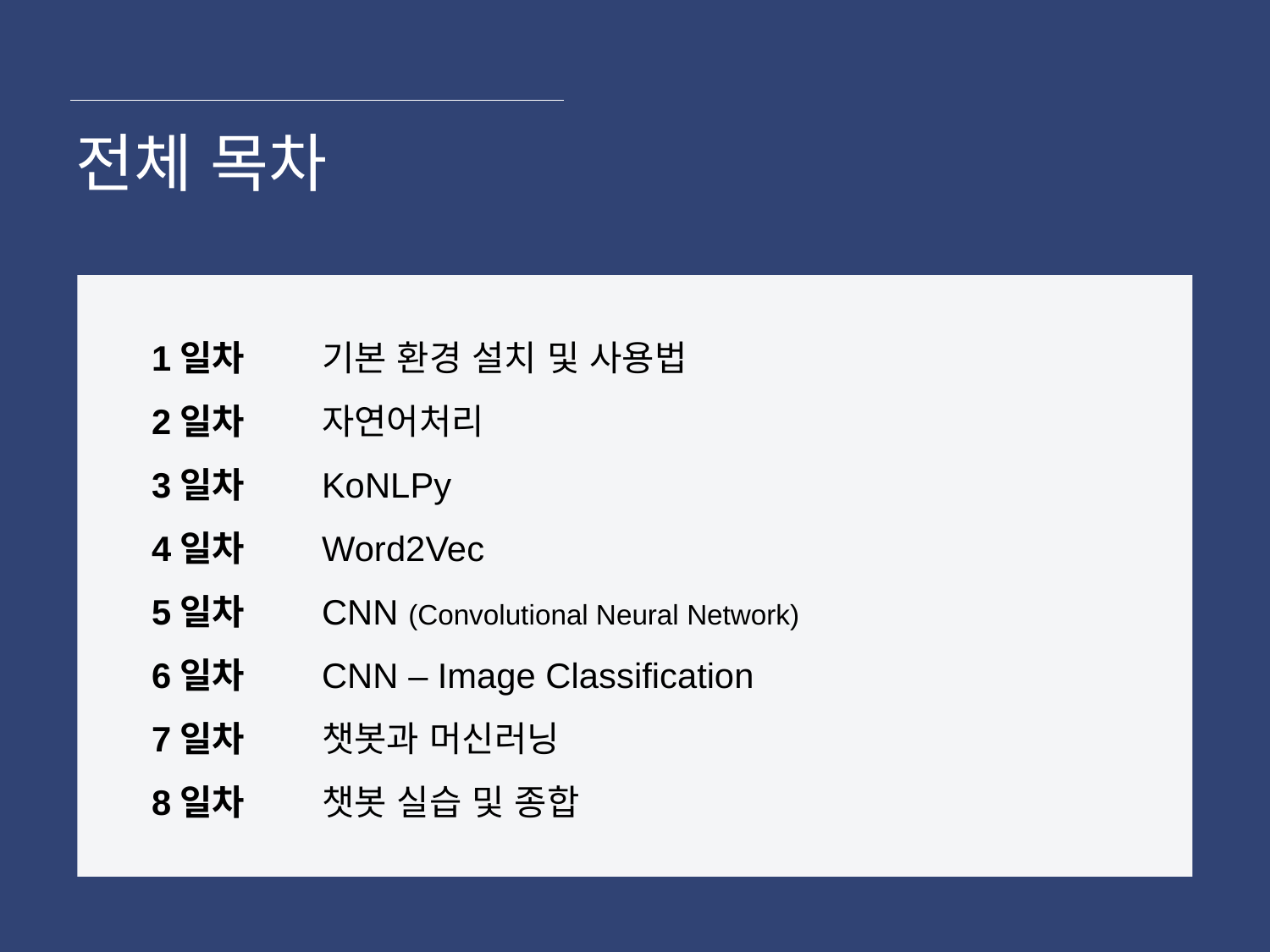

전체 목차
#

1일차
2일차
3일차
4일차
5일차
6일차
7일차
8일차

기본 환경 설치 및 사용법
자연어처리
KoNLPy
Word2Vec
CNN (Convolutional Neural Network)
CNN – Image Classification
챗봇과 머신러닝
챗봇 실습 및 종합